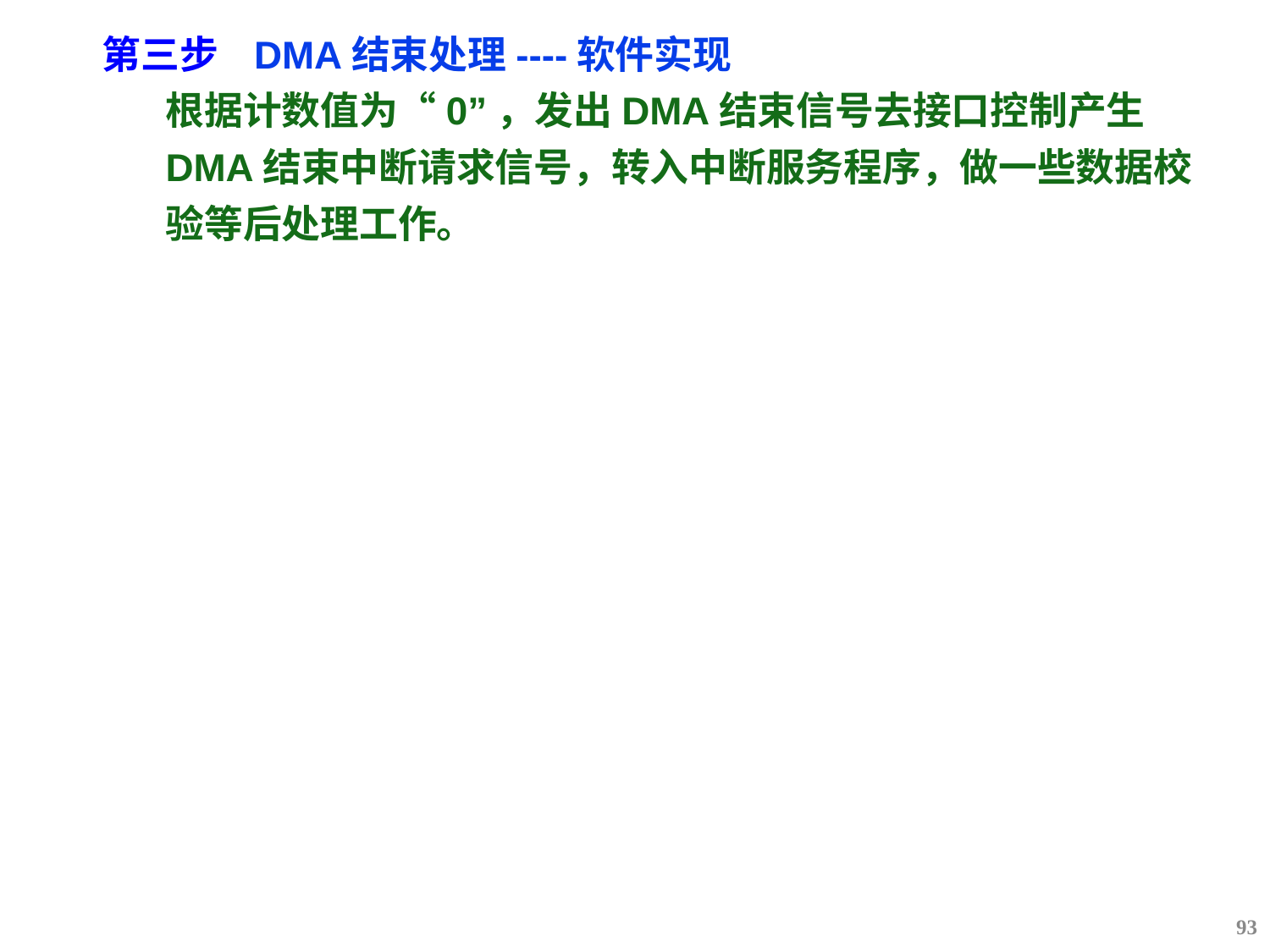

第三步   DMA结束处理----软件实现
根据计数值为“0”，发出DMA结束信号去接口控制产生
DMA结束中断请求信号，转入中断服务程序，做一些数据校
验等后处理工作。
93